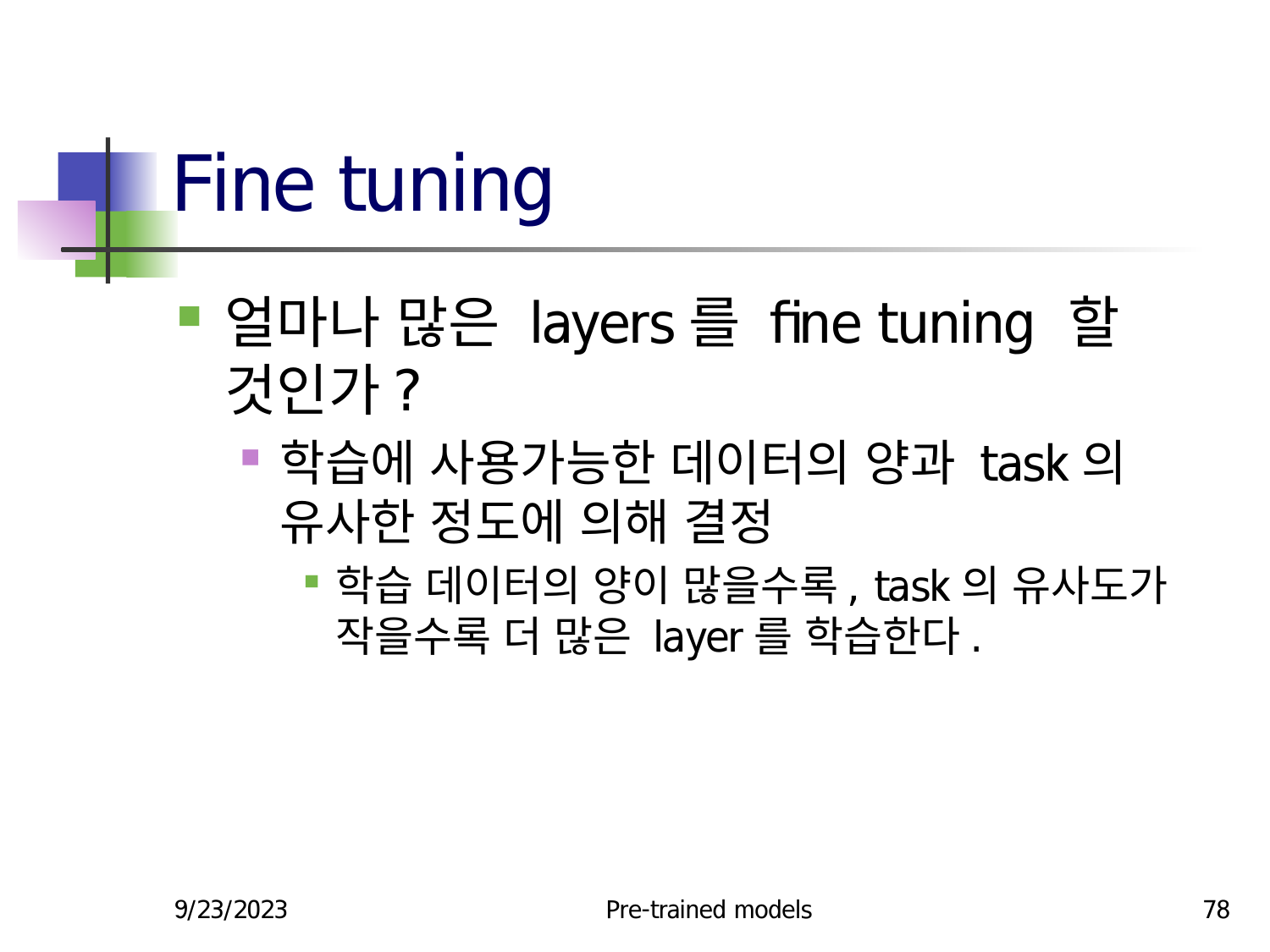

# Fine tuning
얼마나 많은 layers를 fine tuning 할 것인가?
학습에 사용가능한 데이터의 양과 task의 유사한 정도에 의해 결정
학습 데이터의 양이 많을수록, task의 유사도가 작을수록 더 많은 layer를 학습한다.
9/23/2023
Pre-trained models
78